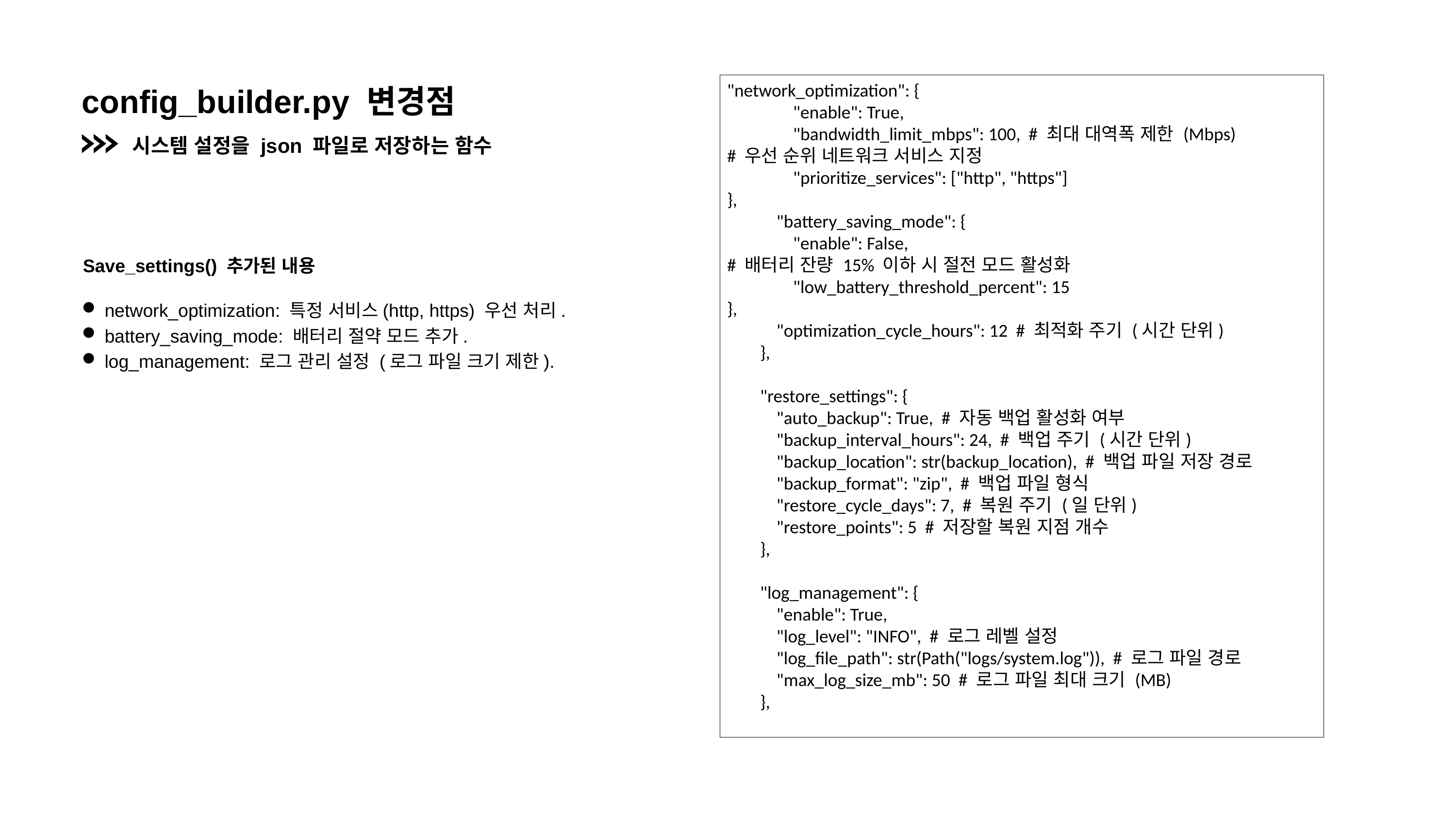

"network_optimization": {
                "enable": True,
                "bandwidth_limit_mbps": 100,  # 최대 대역폭 제한 (Mbps)
# 우선 순위 네트워크 서비스 지정
                "prioritize_services": ["http", "https"]
},
            "battery_saving_mode": {
                "enable": False,
# 배터리 잔량 15% 이하 시 절전 모드 활성화
                "low_battery_threshold_percent": 15
},
            "optimization_cycle_hours": 12  # 최적화 주기 (시간 단위)
        },

        "restore_settings": {
            "auto_backup": True,  # 자동 백업 활성화 여부
            "backup_interval_hours": 24,  # 백업 주기 (시간 단위)
            "backup_location": str(backup_location),  # 백업 파일 저장 경로
            "backup_format": "zip",  # 백업 파일 형식
            "restore_cycle_days": 7,  # 복원 주기 (일 단위)
            "restore_points": 5  # 저장할 복원 지점 개수
        },

        "log_management": {
            "enable": True,
            "log_level": "INFO",  # 로그 레벨 설정
            "log_file_path": str(Path("logs/system.log")),  # 로그 파일 경로
            "max_log_size_mb": 50  # 로그 파일 최대 크기 (MB)
        },

config_builder.py 변경점
시스템 설정을 json 파일로 저장하는 함수

Save_settings() 추가된 내용
network_optimization: 특정 서비스(http, https) 우선 처리.
battery_saving_mode: 배터리 절약 모드 추가.
log_management: 로그 관리 설정 (로그 파일 크기 제한).